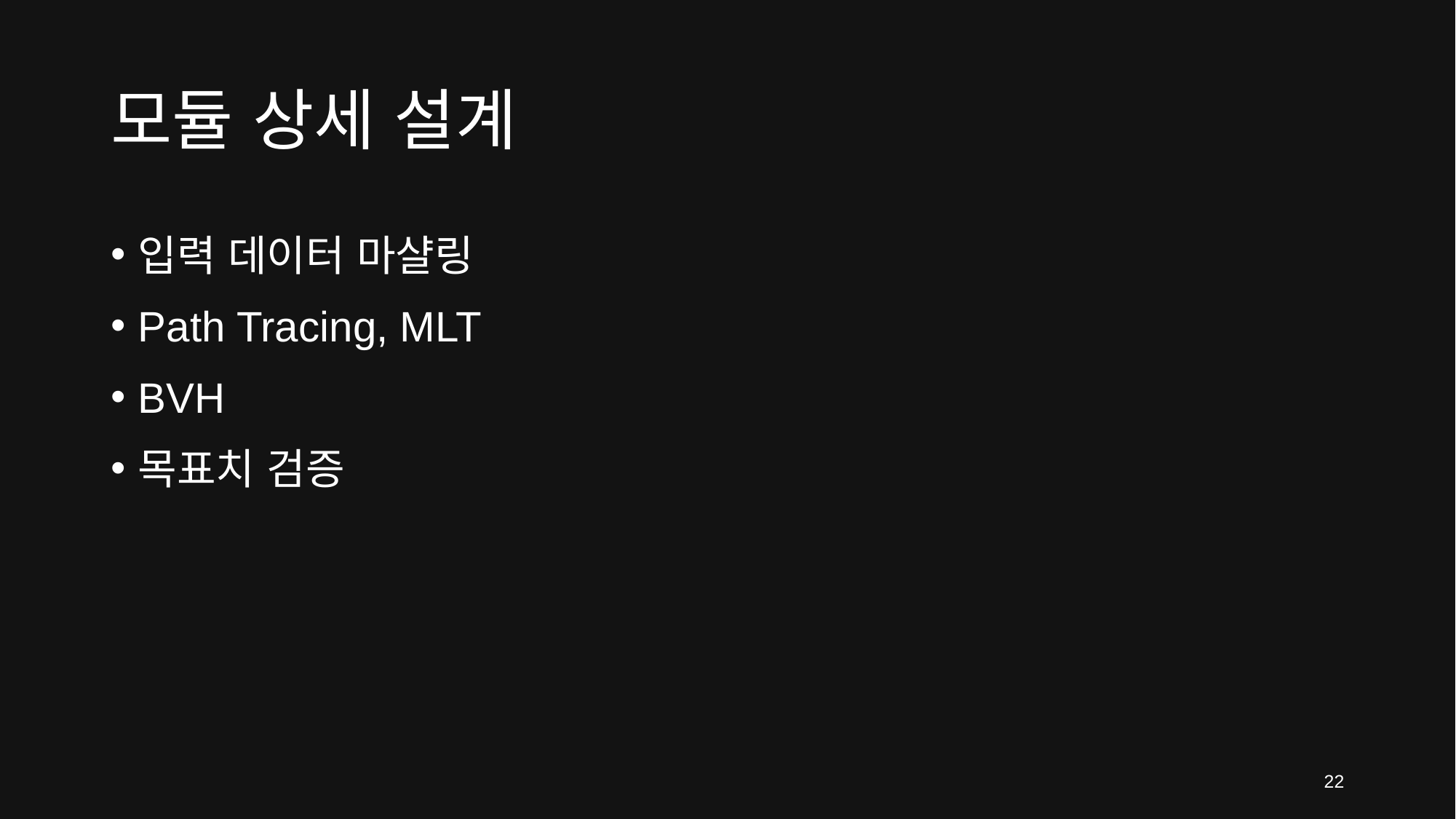

# 모듈 상세 설계
입력 데이터 마샬링
Path Tracing, MLT
BVH
목표치 검증
22